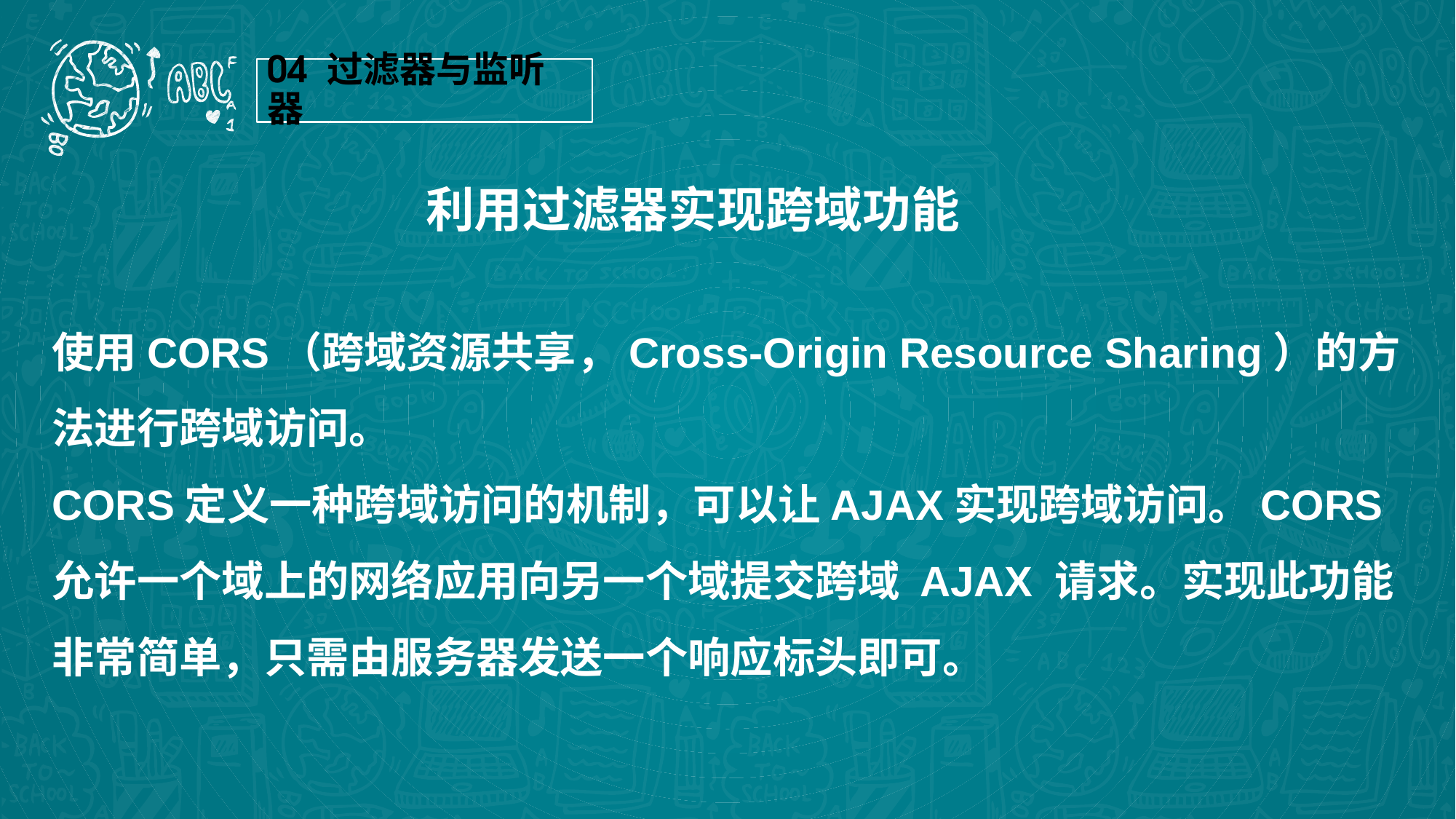

04 过滤器与监听器
利用过滤器实现跨域功能
使用CORS（跨域资源共享，Cross-Origin Resource Sharing）的方法进行跨域访问。
CORS定义一种跨域访问的机制，可以让AJAX实现跨域访问。CORS 允许一个域上的网络应用向另一个域提交跨域 AJAX 请求。实现此功能非常简单，只需由服务器发送一个响应标头即可。